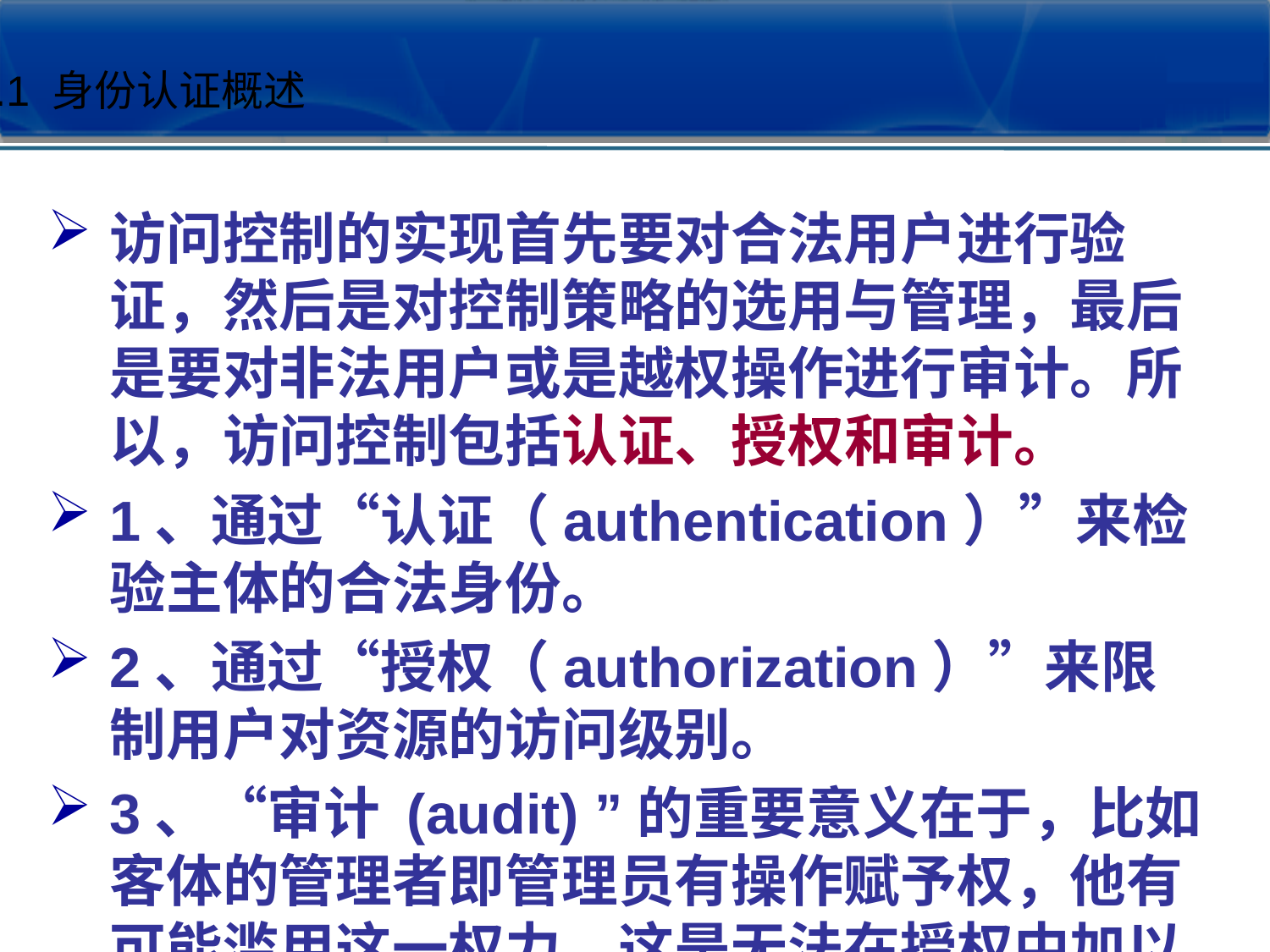

15.1 身份认证概述
访问控制的实现首先要对合法用户进行验证，然后是对控制策略的选用与管理，最后是要对非法用户或是越权操作进行审计。所以，访问控制包括认证、授权和审计。
1、通过“认证（authentication）”来检验主体的合法身份。
2、通过“授权（authorization）”来限制用户对资源的访问级别。
3、“审计 (audit) ”的重要意义在于，比如客体的管理者即管理员有操作赋予权，他有可能滥用这一权力，这是无法在授权中加以约束的，故必须对这些行为进行记录，从而达到威慑和保证访问控制正常实现的目的。